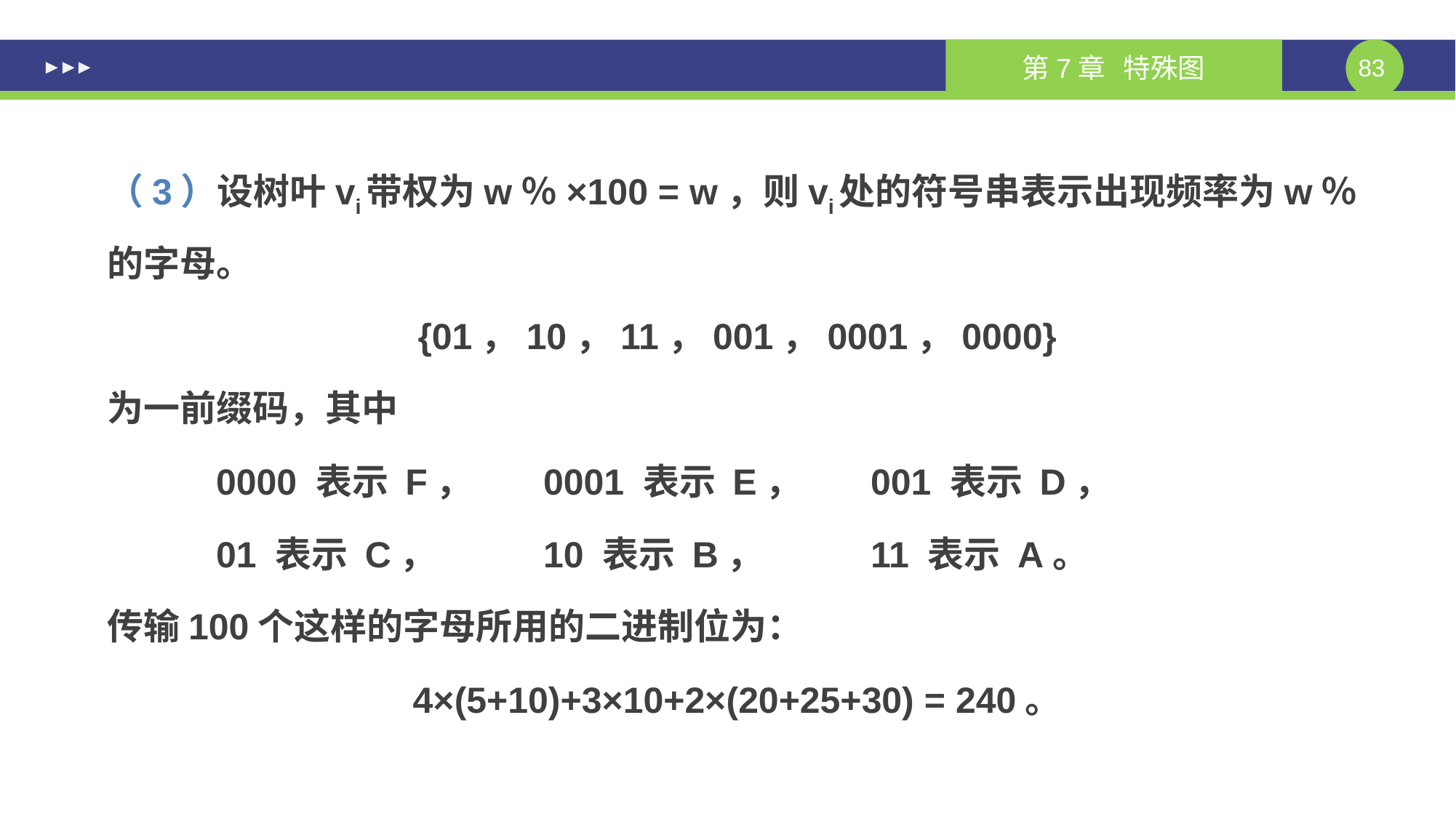

#
（3）设树叶vi带权为w％×100 = w，则vi处的符号串表示出现频率为w％的字母。
{01，10，11，001，0001，0000}
为一前缀码，其中
	0000 表示 F，	0001 表示 E，	001 表示 D，
	01 表示 C，	10 表示 B，	11 表示 A。
传输100个这样的字母所用的二进制位为：
4×(5+10)+3×10+2×(20+25+30) = 240。